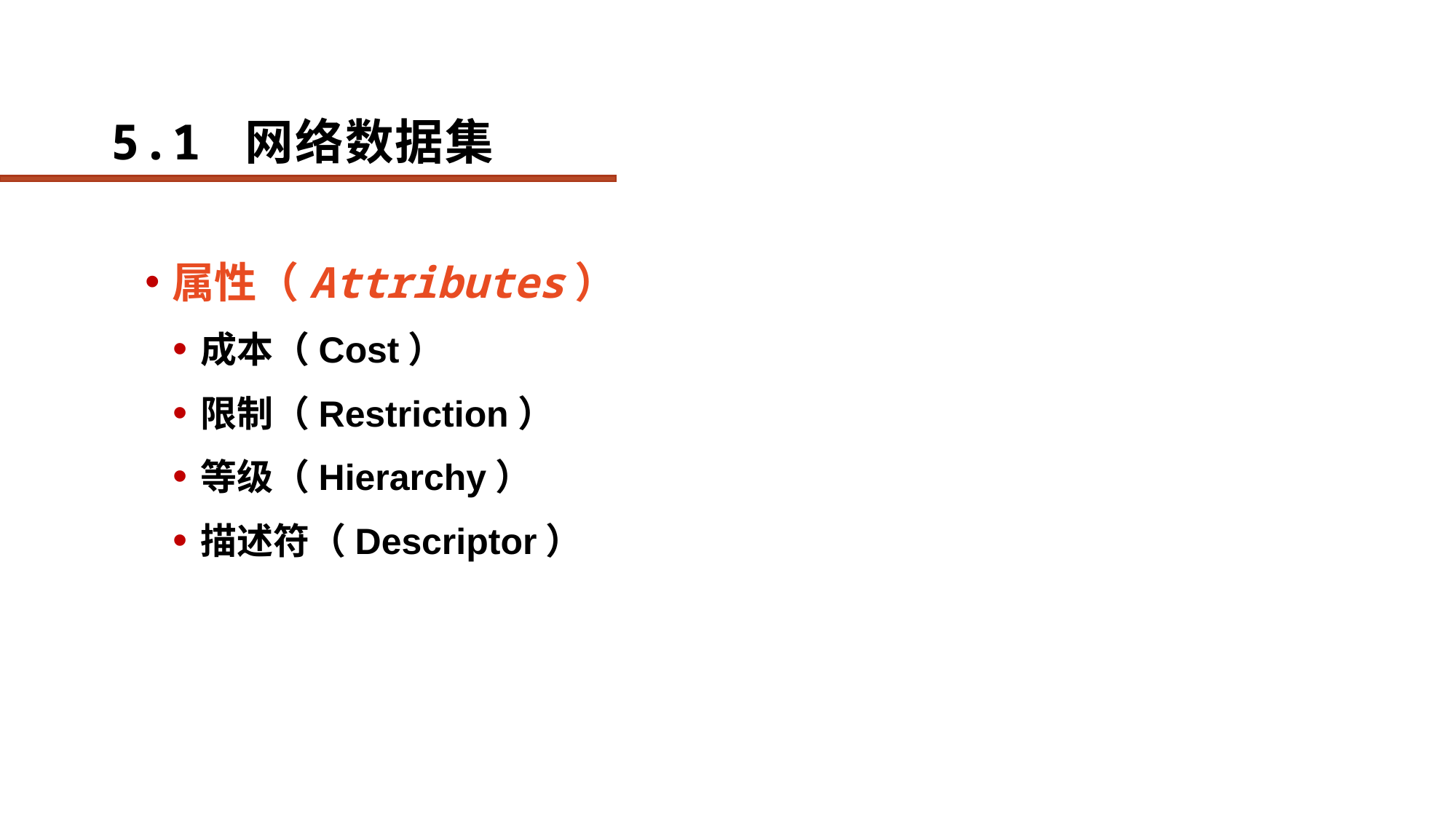

# 5.1 网络数据集
属性（Attributes）
成本（Cost）
限制（Restriction）
等级（Hierarchy）
描述符（Descriptor）